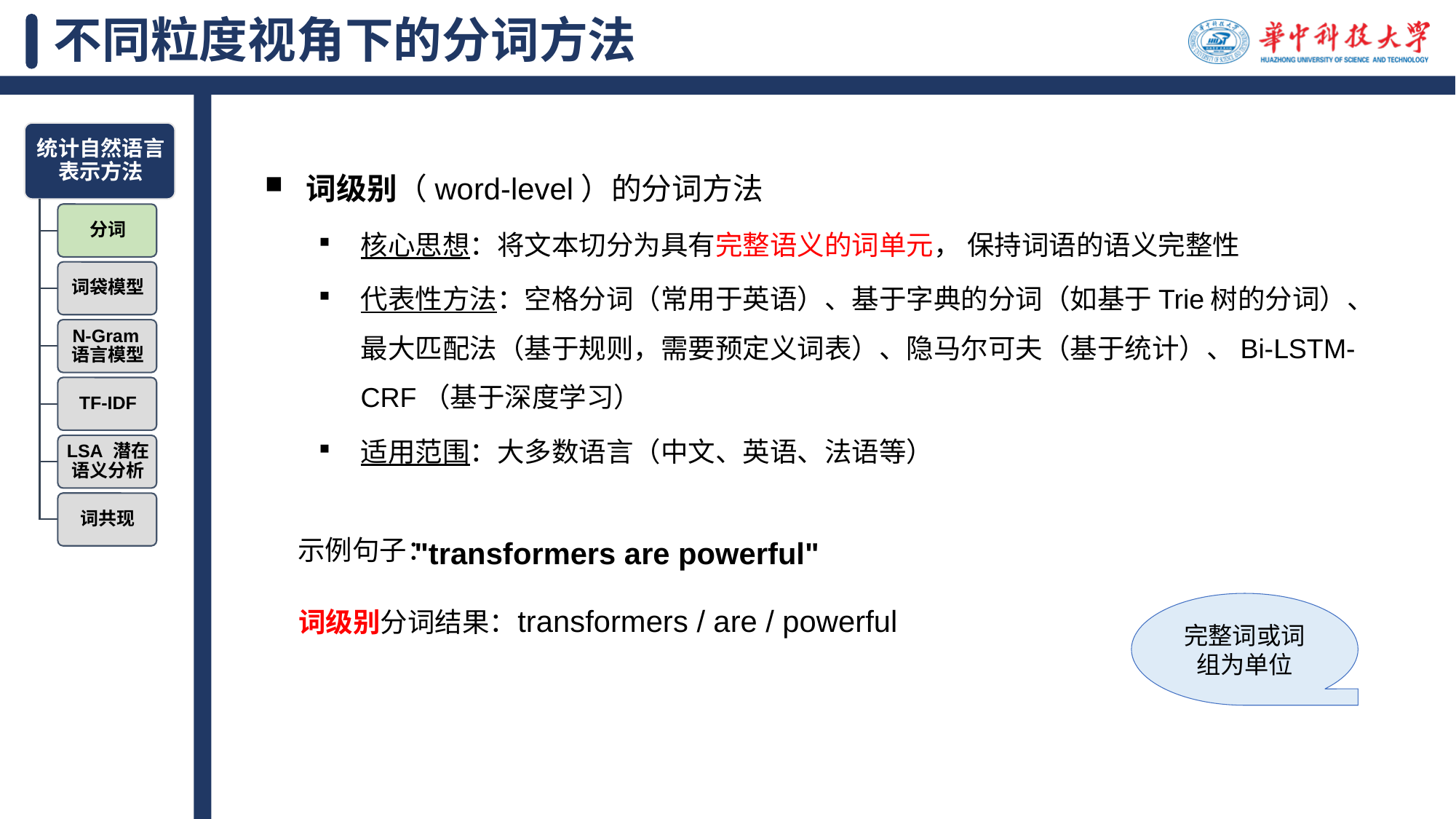

# 不同粒度视角下的分词方法
统计自然语言表示方法
分词
词袋模型
N-Gram语言模型
TF-IDF
LSA 潜在语义分析
词共现
词级别（word-level）的分词方法
核心思想：将文本切分为具有完整语义的词单元， 保持词语的语义完整性
代表性方法：空格分词（常用于英语）、基于字典的分词（如基于Trie树的分词）、最大匹配法（基于规则，需要预定义词表）、隐马尔可夫（基于统计）、Bi-LSTM-CRF（基于深度学习）
适用范围：大多数语言（中文、英语、法语等）
"transformers are powerful"
示例句子：
完整词或词组为单位
transformers / are / powerful
词级别分词结果：